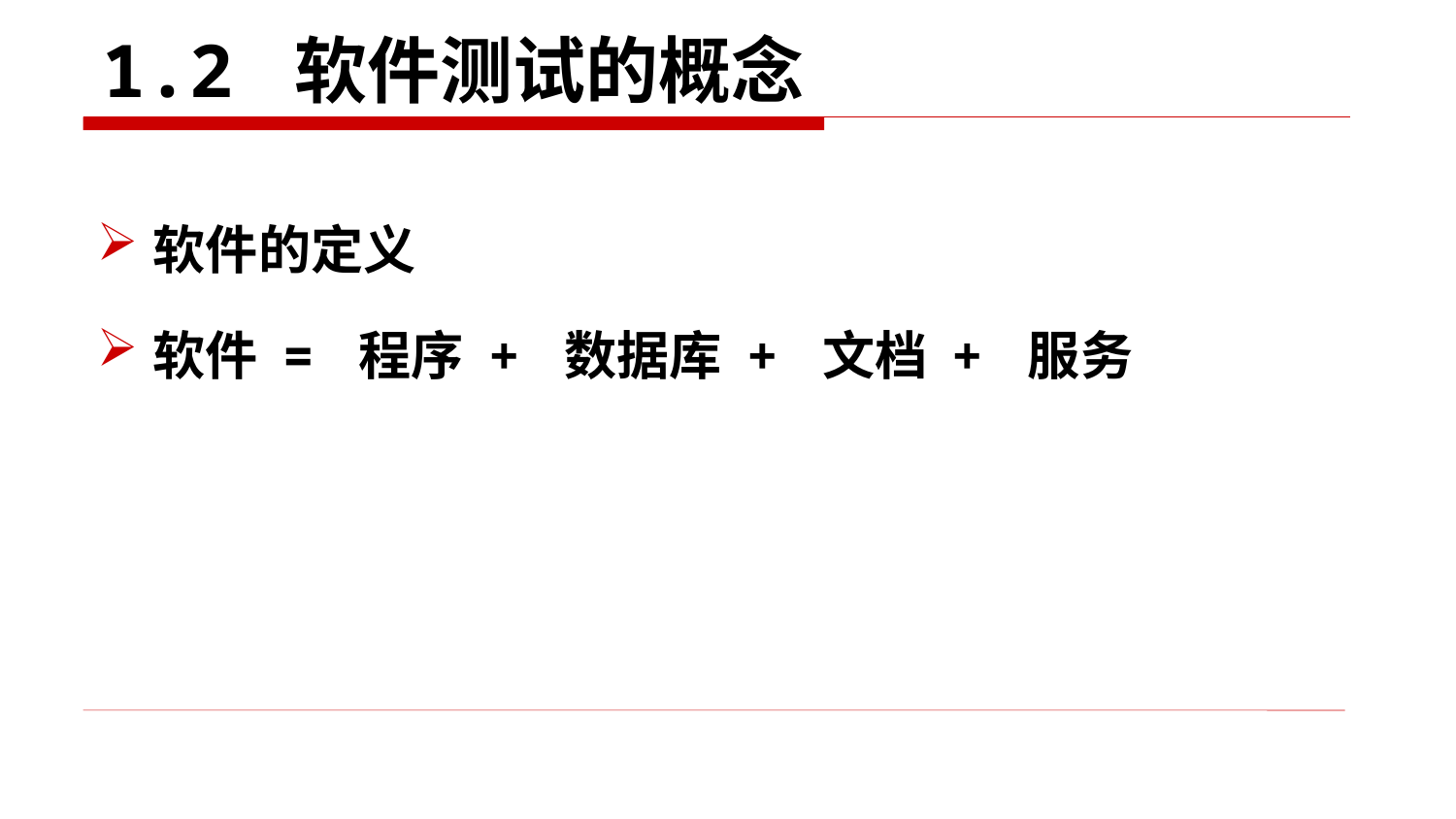

# 1.2 软件测试的概念
软件的定义
软件 = 程序 + 数据库 + 文档 + 服务